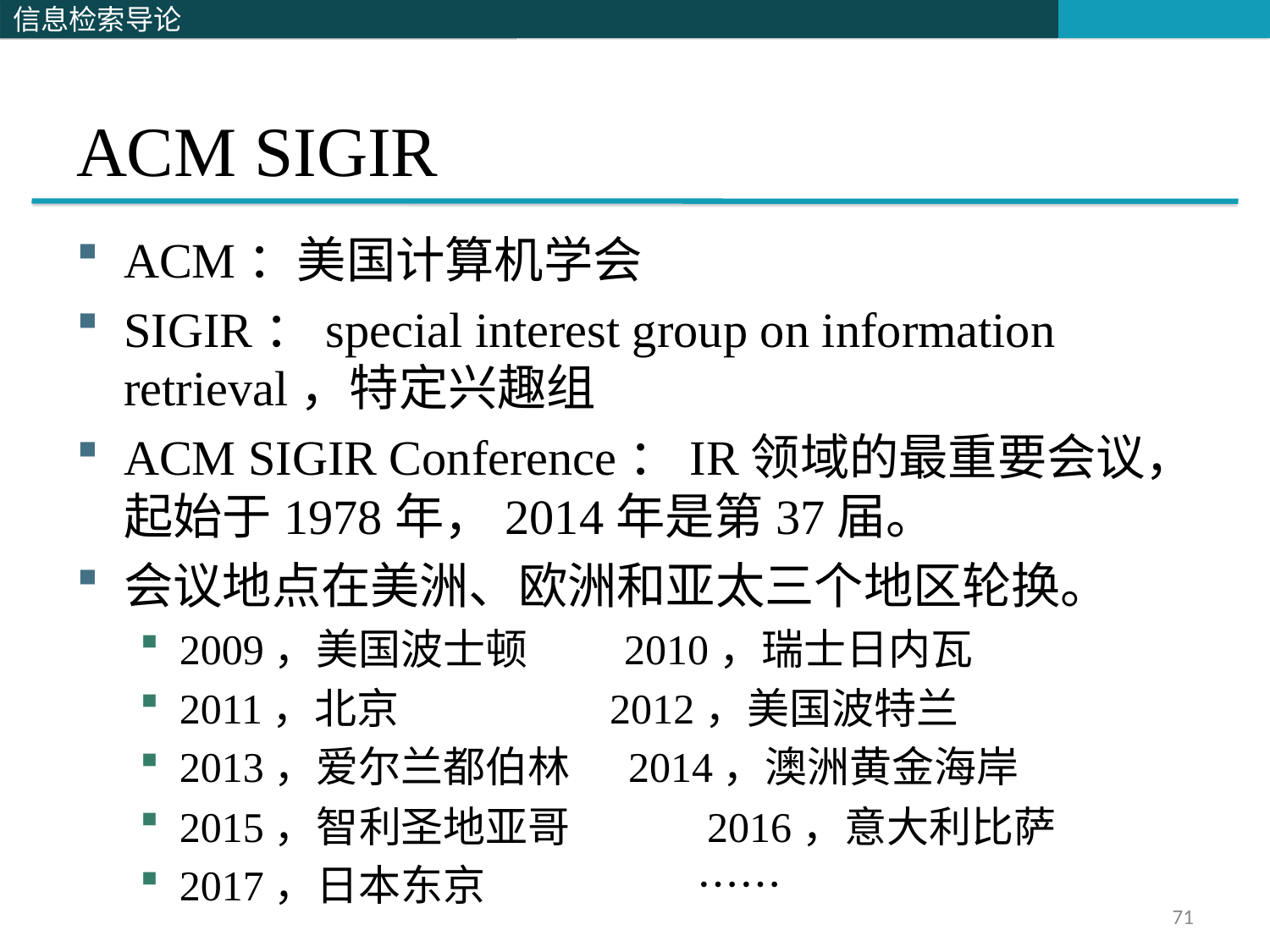

# ACM SIGIR
ACM：美国计算机学会
SIGIR：special interest group on information retrieval，特定兴趣组
ACM SIGIR Conference：IR领域的最重要会议，起始于1978年，2014年是第37届。
会议地点在美洲、欧洲和亚太三个地区轮换。
2009，美国波士顿         2010，瑞士日内瓦
2011，北京                     2012，美国波特兰
2013，爱尔兰都伯林     2014，澳洲黄金海岸
2015，智利圣地亚哥	 2016，意大利比萨
2017，日本东京		 ……
71